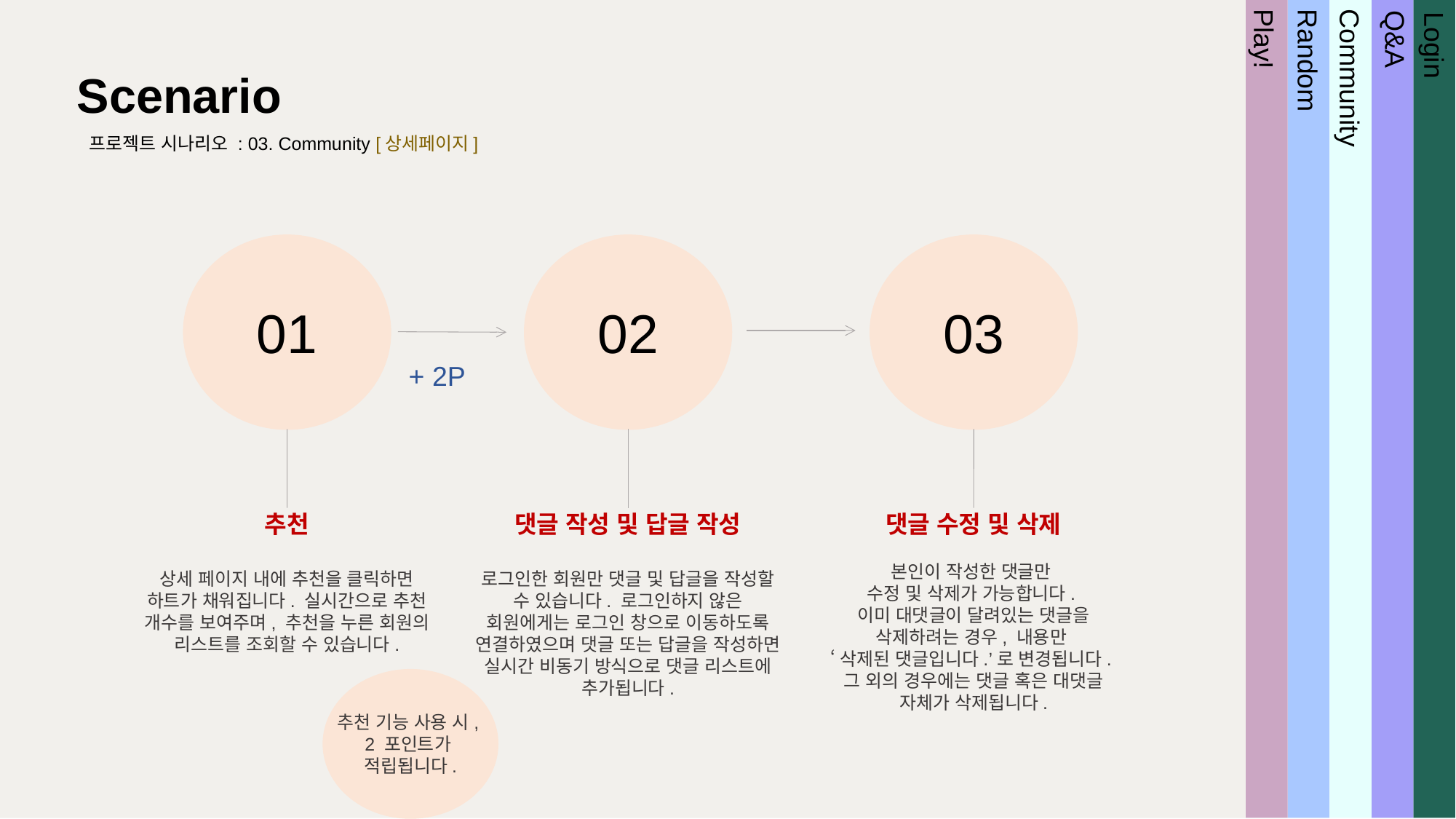

Scenario
프로젝트 시나리오 : 03. Community [상세페이지]
Community
Random
Play!
Login
Q&A

01
02
03
+ 2P
추천

상세 페이지 내에 추천을 클릭하면 하트가 채워집니다. 실시간으로 추천 개수를 보여주며, 추천을 누른 회원의 리스트를 조회할 수 있습니다.
댓글 작성 및 답글 작성

로그인한 회원만 댓글 및 답글을 작성할 수 있습니다. 로그인하지 않은 회원에게는 로그인 창으로 이동하도록 연결하였으며 댓글 또는 답글을 작성하면 실시간 비동기 방식으로 댓글 리스트에 추가됩니다.
댓글 수정 및 삭제

본인이 작성한 댓글만
수정 및 삭제가 가능합니다.
이미 대댓글이 달려있는 댓글을 삭제하려는 경우, 내용만
‘삭제된 댓글입니다.’로 변경됩니다.
그 외의 경우에는 댓글 혹은 대댓글 자체가 삭제됩니다.

추천 기능 사용 시,
2 포인트가
적립됩니다.